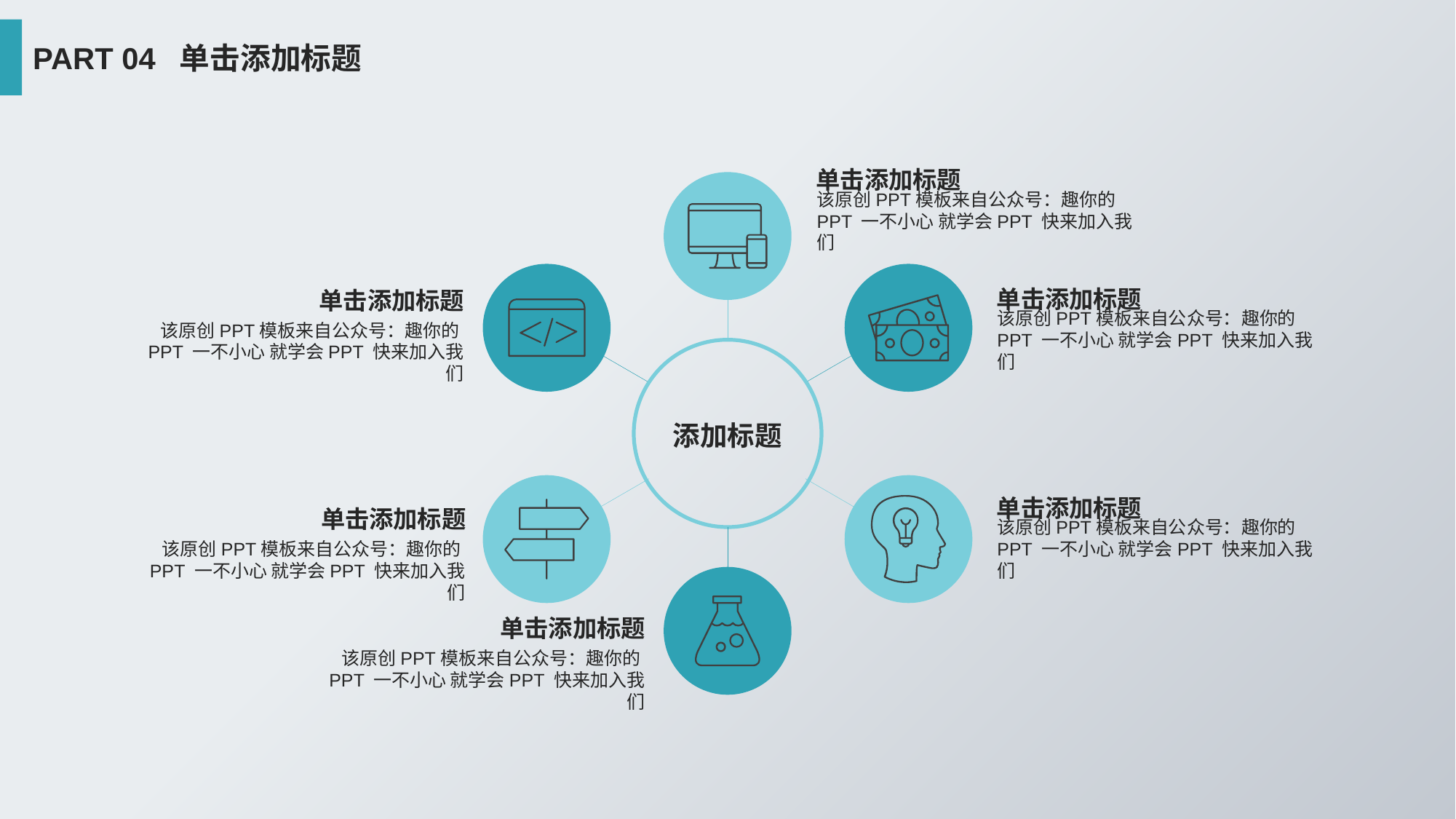

PART 04  单击添加标题
单击添加标题

该原创PPT模板来自公众号：趣你的PPT 一不小心 就学会PPT 快来加入我们

单击添加标题
单击添加标题

该原创PPT模板来自公众号：趣你的PPT 一不小心 就学会PPT 快来加入我们
该原创PPT模板来自公众号：趣你的PPT 一不小心 就学会PPT 快来加入我们

添加标题

单击添加标题

单击添加标题

该原创PPT模板来自公众号：趣你的PPT 一不小心 就学会PPT 快来加入我们
该原创PPT模板来自公众号：趣你的PPT 一不小心 就学会PPT 快来加入我们

单击添加标题
该原创PPT模板来自公众号：趣你的PPT 一不小心 就学会PPT 快来加入我们